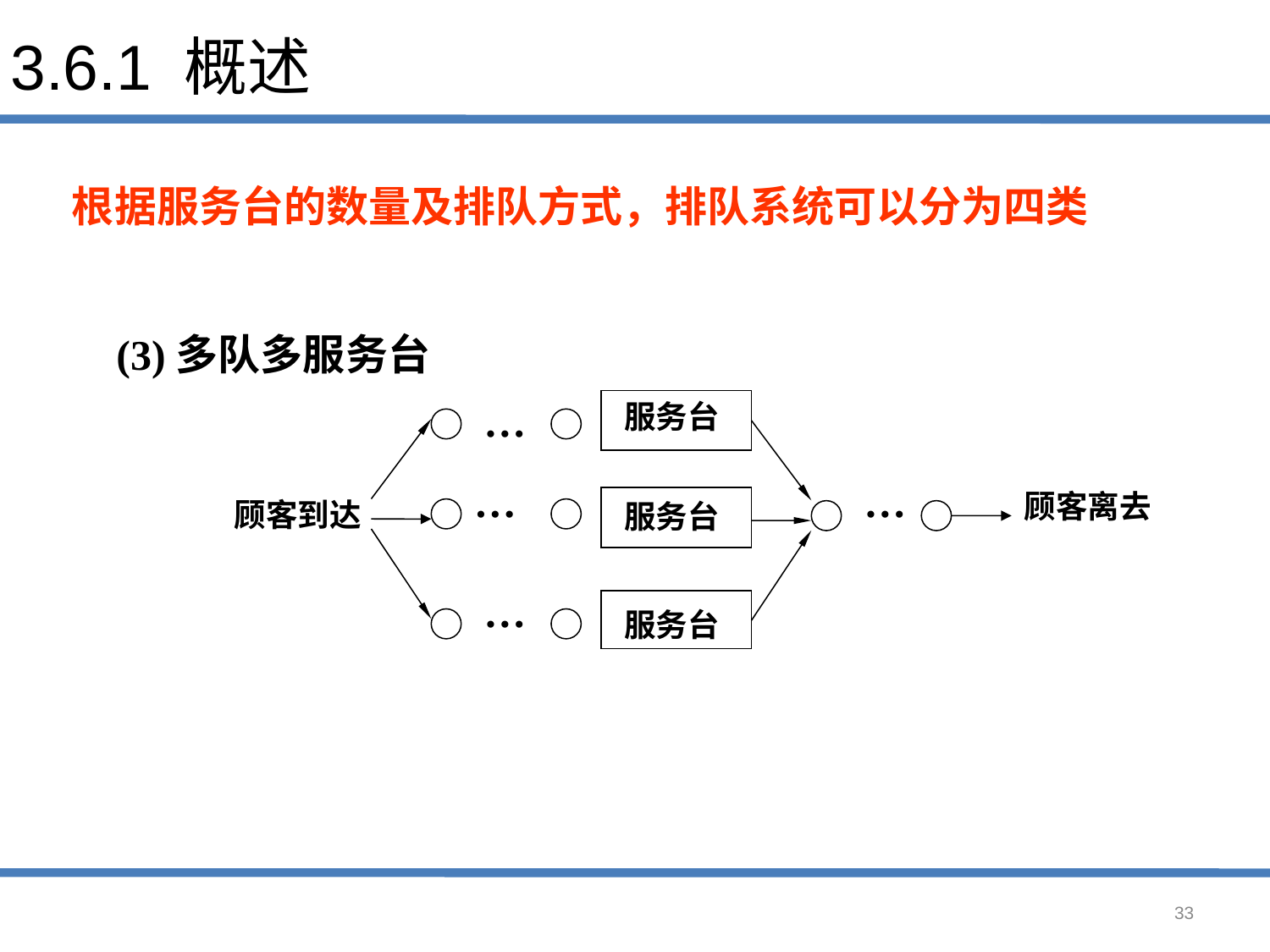

# 3.6.1 概述
根据服务台的数量及排队方式，排队系统可以分为四类
(3)多队多服务台
…

服务台

…
…
顾客离去

顾客到达
服务台

…

服务台

33